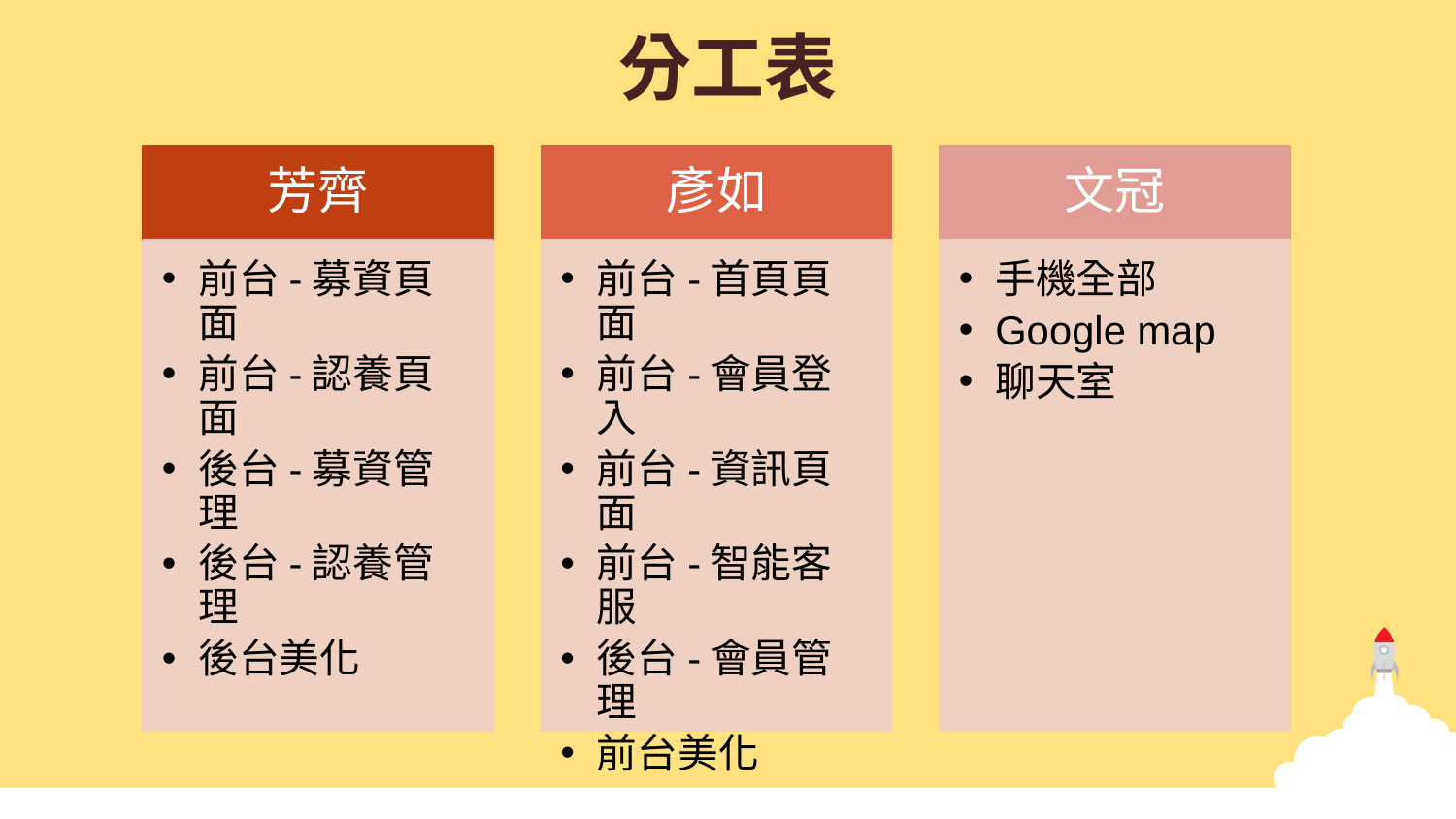

分工表

芳齊

彥如

文冠

前台-募資頁面
前台-認養頁面
後台-募資管理
後台-認養管理
後台美化

前台-首頁頁面
前台-會員登入
前台-資訊頁面
前台-智能客服
後台-會員管理
前台美化

手機全部
Google map
聊天室